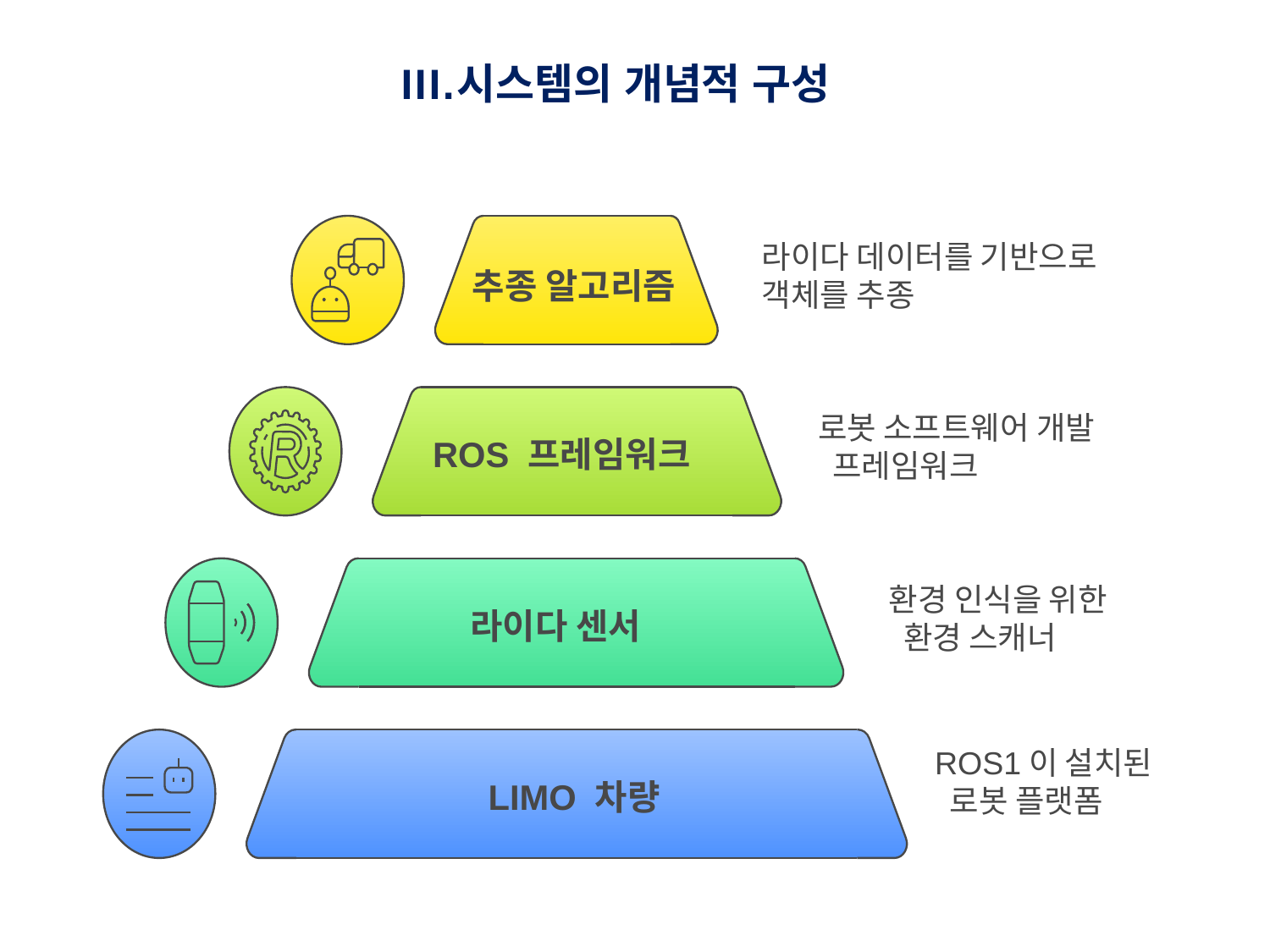

시스템의 개념적 구성

라이다 데이터를 기반으로
객체를 추종

추종 알고리즘

로봇 소프트웨어 개발
 프레임워크

ROS 프레임워크

환경 인식을 위한
 환경 스캐너

라이다 센서

ROS1이 설치된
 로봇 플랫폼

LIMO 차량